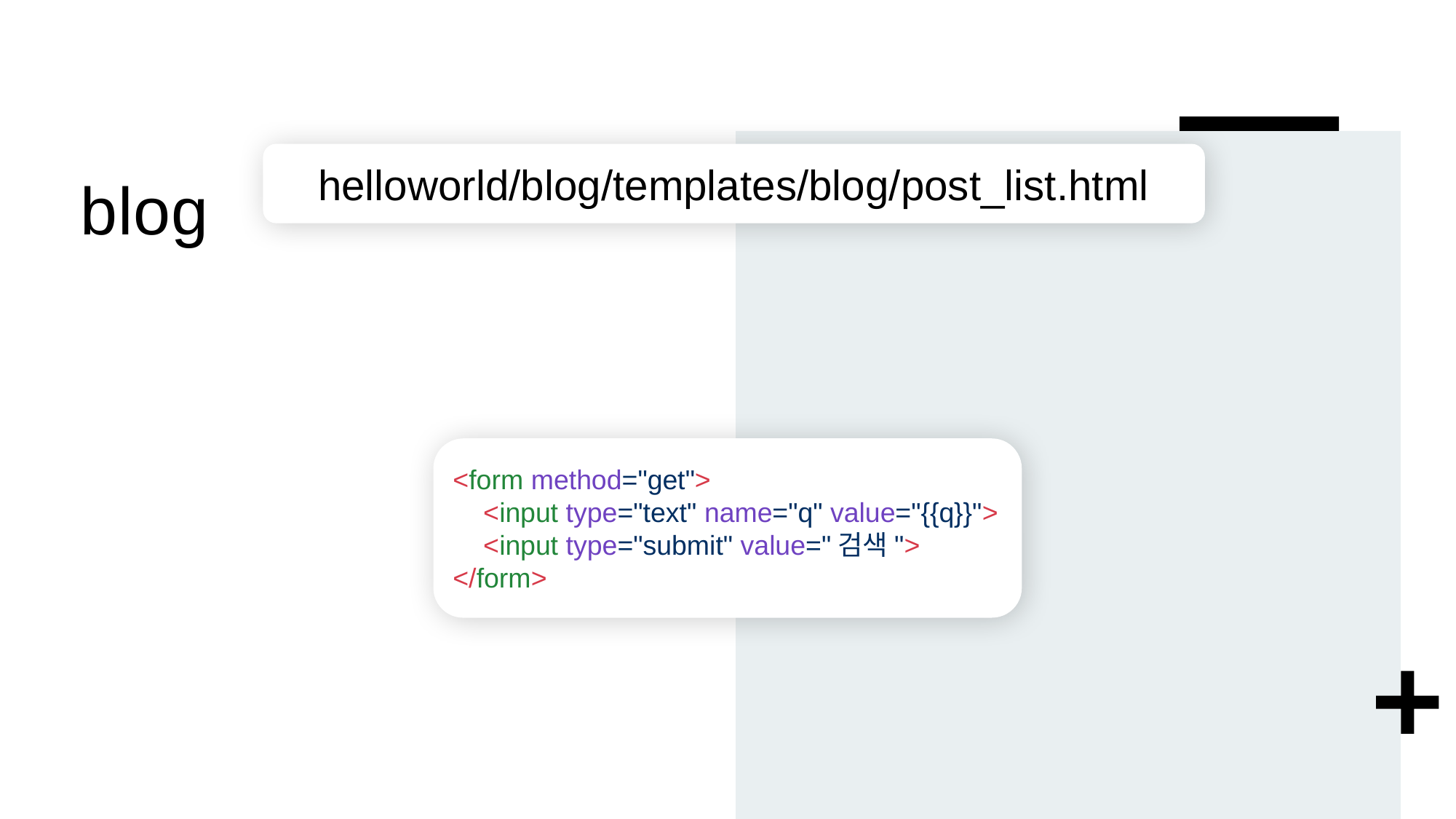

# blog
helloworld/blog/templates/blog/post_list.html
<form method="get">
    <input type="text" name="q" value="{{q}}">
    <input type="submit" value="검색">
</form>